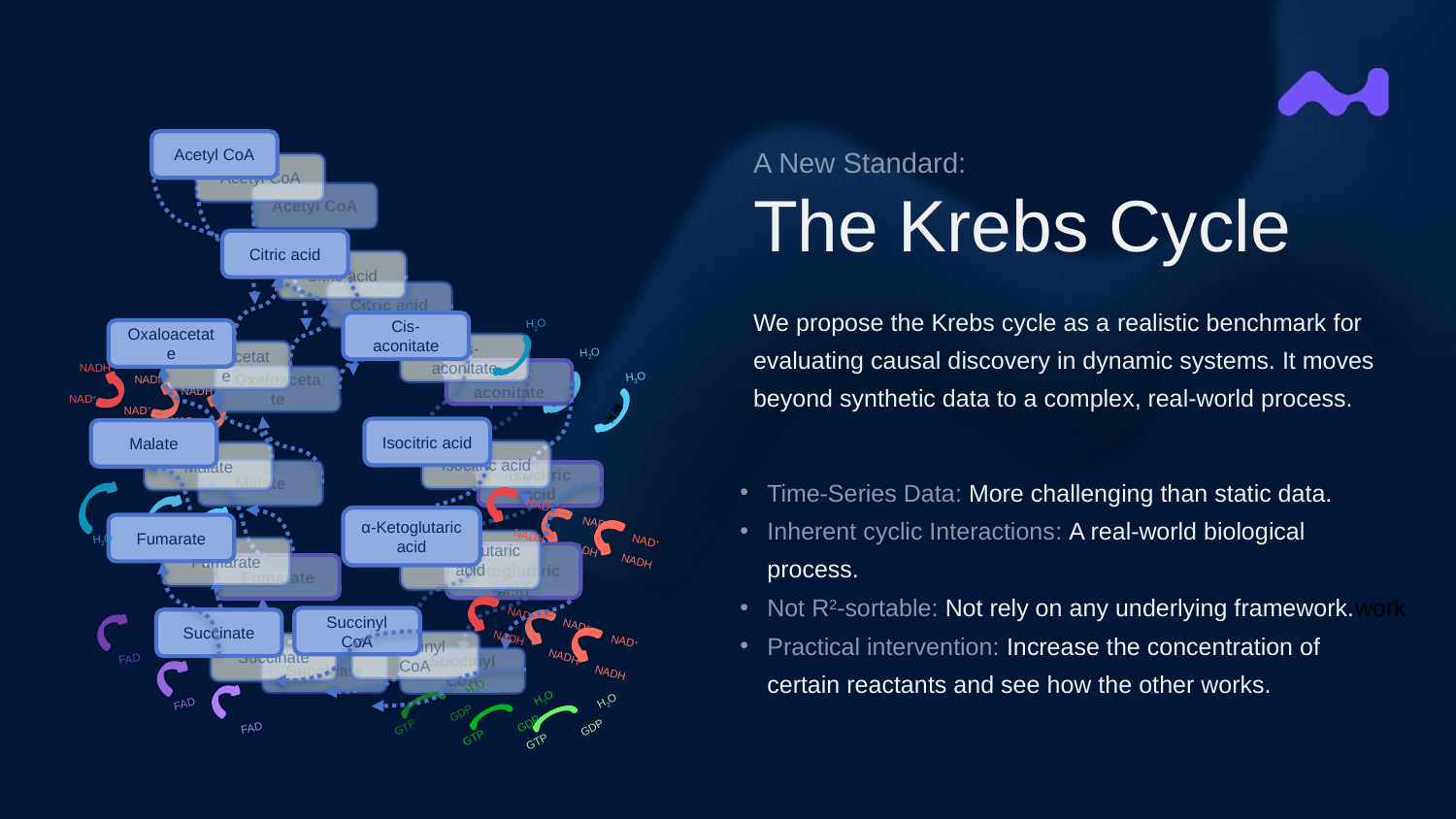

Acetyl CoA
Citric acid
Cis-aconitate
Oxaloacetate
Isocitric acid
Malate
α-Ketoglutaric acid
Fumarate
Succinyl CoA
Succinate
Acetyl CoA
Citric acid
Cis-aconitate
Oxaloacetate
Isocitric acid
Malate
α-Ketoglutaric acid
Fumarate
Succinyl CoA
Succinate
Acetyl CoA
Citric acid
Cis-aconitate
Oxaloacetate
Malate
Isocitric acid
α-Ketoglutaric acid
Fumarate
Succinate
Succinyl CoA
H2O
NADH

NAD+

NAD+
NADH
H2O

NAD+
NADH

FAD
H2O
NADH
差不

NAD+

NAD+
NADH
H2O

NAD+
NADH

FAD
H2O

NADH
NAD+

NAD+
NADH
H2O

NAD+

NADH
FAD

H2O

H2O
H2O

GDP
GDP
GTP
GDP
GTP
GTP
A New Standard:
The Krebs Cycle
We propose the Krebs cycle as a realistic benchmark for evaluating causal discovery in dynamic systems. It moves beyond synthetic data to a complex, real-world process.
Time-Series Data: More challenging than static data.
Inherent cyclic Interactions: A real-world biological process.
Not R2-sortable: Not rely on any underlying framework.work
Practical intervention: Increase the concentration of certain reactants and see how the other works.